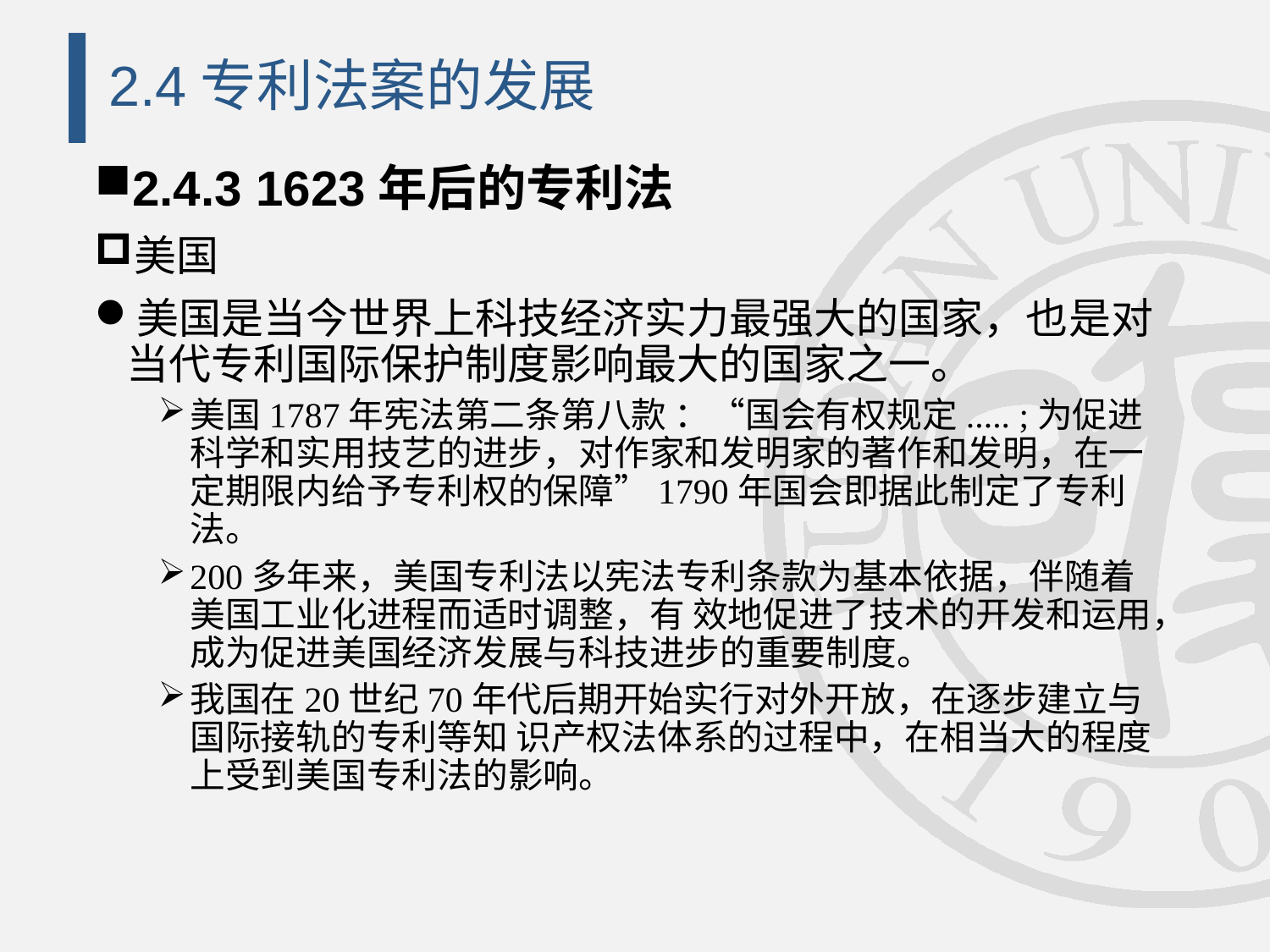

# 2.4专利法案的发展
2.4.3 1623年后的专利法
美国
美国是当今世界上科技经济实力最强大的国家，也是对当代专利国际保护制度影响最大的国家之一。
美国1787年宪法第二条第八款 ：“国会有权规定..... ;为促进科学和实用技艺的进步，对作家和发明家的著作和发明，在一定期限内给予专利权的保障”1790年国会即据此制定了专利法。
200多年来，美国专利法以宪法专利条款为基本依据，伴随着美国工业化进程而适时调整，有 效地促进了技术的开发和运用，成为促进美国经济发展与科技进步的重要制度。
我国在20世纪70年代后期开始实行对外开放，在逐步建立与国际接轨的专利等知 识产权法体系的过程中，在相当大的程度上受到美国专利法的影响。